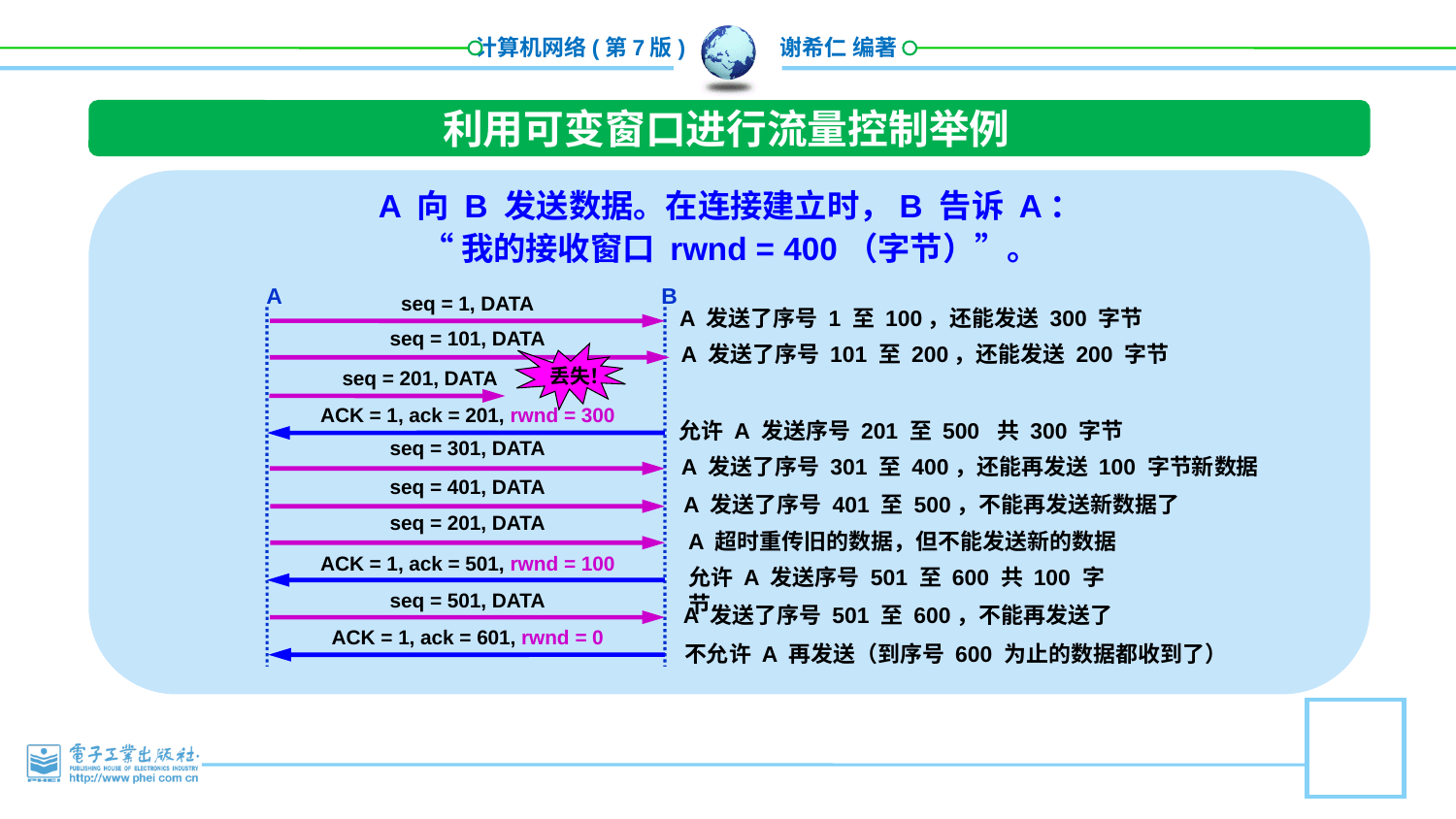

利用可变窗口进行流量控制举例

A 向 B 发送数据。在连接建立时，B 告诉 A：
“我的接收窗口 rwnd = 400（字节）”。
A
B
seq = 1, DATA
A 发送了序号 1 至 100，还能发送 300 字节

seq = 101, DATA

A 发送了序号 101 至 200，还能发送 200 字节

丢失！

seq = 201, DATA
ACK = 1, ack = 201, rwnd = 300

允许 A 发送序号 201 至 500  共 300 字节
seq = 301, DATA

A 发送了序号 301 至 400，还能再发送 100 字节新数据
seq = 401, DATA

A 发送了序号 401 至 500，不能再发送新数据了
seq = 201, DATA

A 超时重传旧的数据，但不能发送新的数据

ACK = 1, ack = 501, rwnd = 100
允许 A 发送序号 501 至 600 共 100 字节

seq = 501, DATA
A 发送了序号 501 至 600，不能再发送了

ACK = 1, ack = 601, rwnd = 0
不允许 A 再发送（到序号 600 为止的数据都收到了）